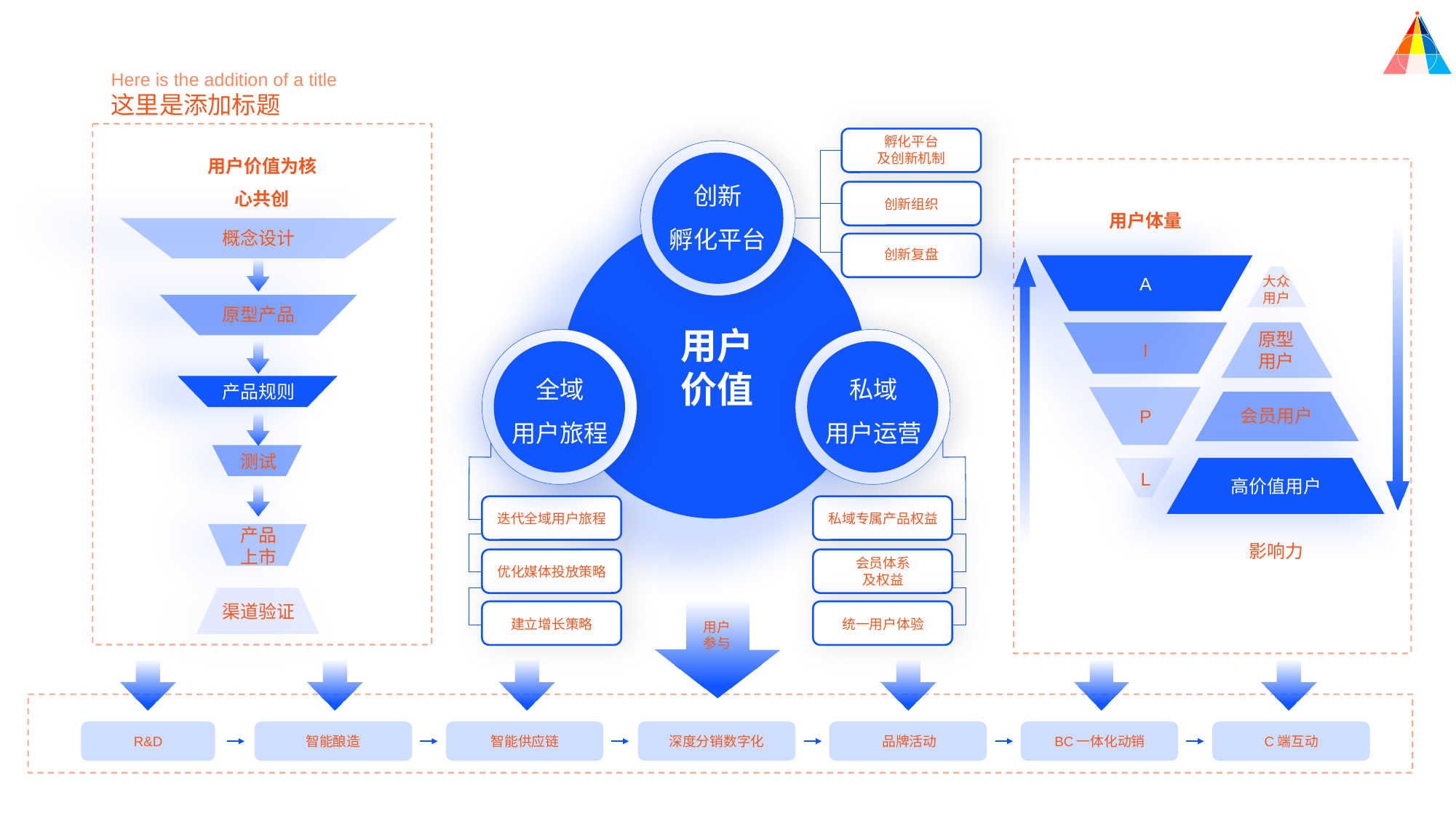

Here is the addition of a title
这里是添加标题

孵化平台
及创新机制

用户价值为核
心共创

创新
孵化平台

创新组织
用户体量

概念设计

创新复盘

A
大众
用户

原型产品
用户
价值

原型
用户

I

全域
用户旅程
私域
用户运营
产品规则

会员用户
P

测试

L
高价值用户

私域专属产品权益
迭代全域用户旅程
产品
上市

影响力

会员体系
及权益

优化媒体投放策略

渠道验证

建立增长策略
统一用户体验
用户参与

R&D
智能酿造
智能供应链
深度分销数字化
品牌活动
BC一体化动销
C端互动